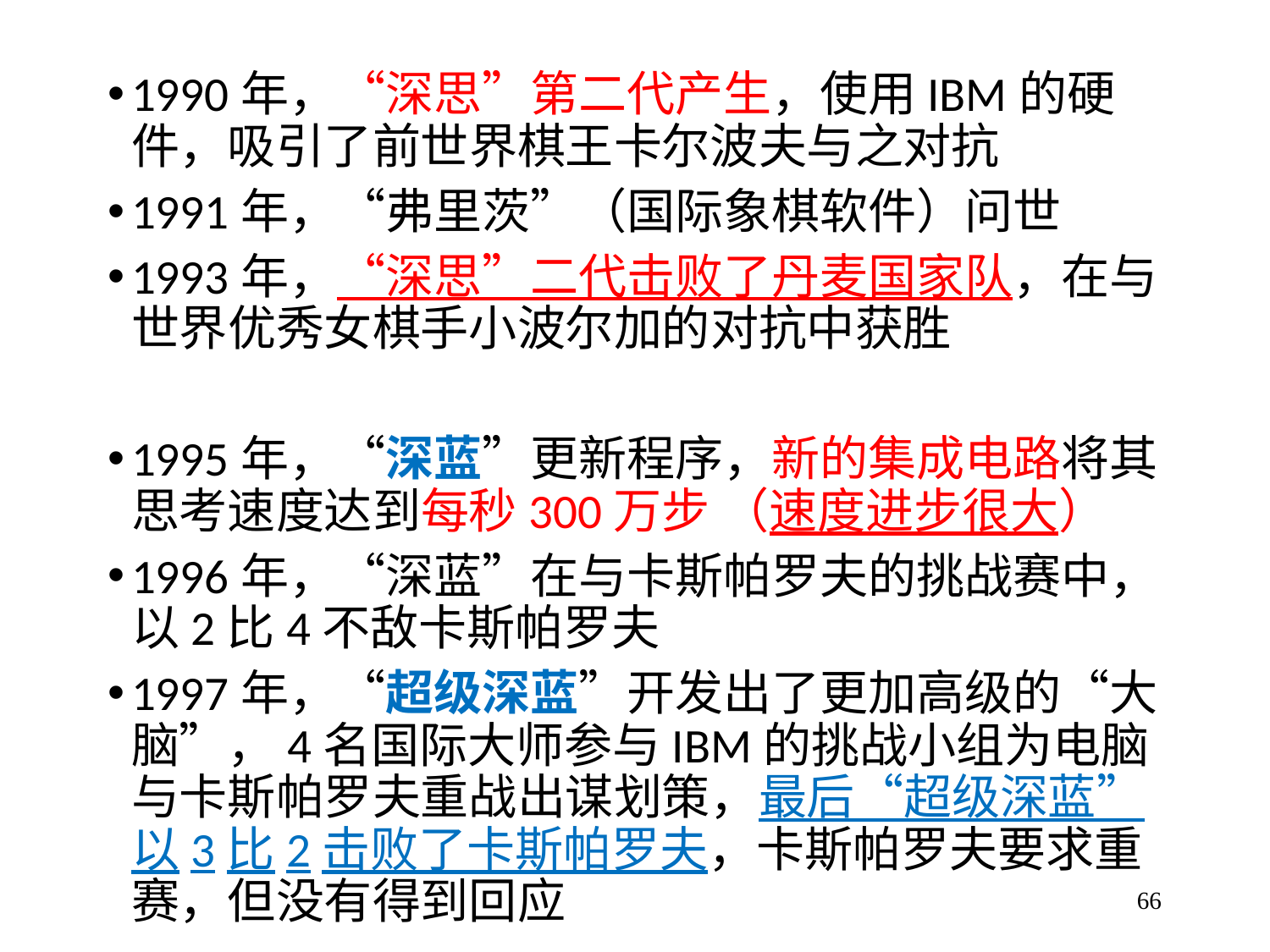

1990年，“深思”第二代产生，使用IBM的硬件，吸引了前世界棋王卡尔波夫与之对抗
1991年，“弗里茨”（国际象棋软件）问世
1993年，“深思”二代击败了丹麦国家队，在与世界优秀女棋手小波尔加的对抗中获胜

1995年，“深蓝”更新程序，新的集成电路将其思考速度达到每秒300万步 （速度进步很大）
1996年，“深蓝”在与卡斯帕罗夫的挑战赛中，以2比4不敌卡斯帕罗夫
1997年，“超级深蓝”开发出了更加高级的“大脑”，4名国际大师参与IBM的挑战小组为电脑与卡斯帕罗夫重战出谋划策，最后“超级深蓝”以3比2击败了卡斯帕罗夫，卡斯帕罗夫要求重赛，但没有得到回应
66